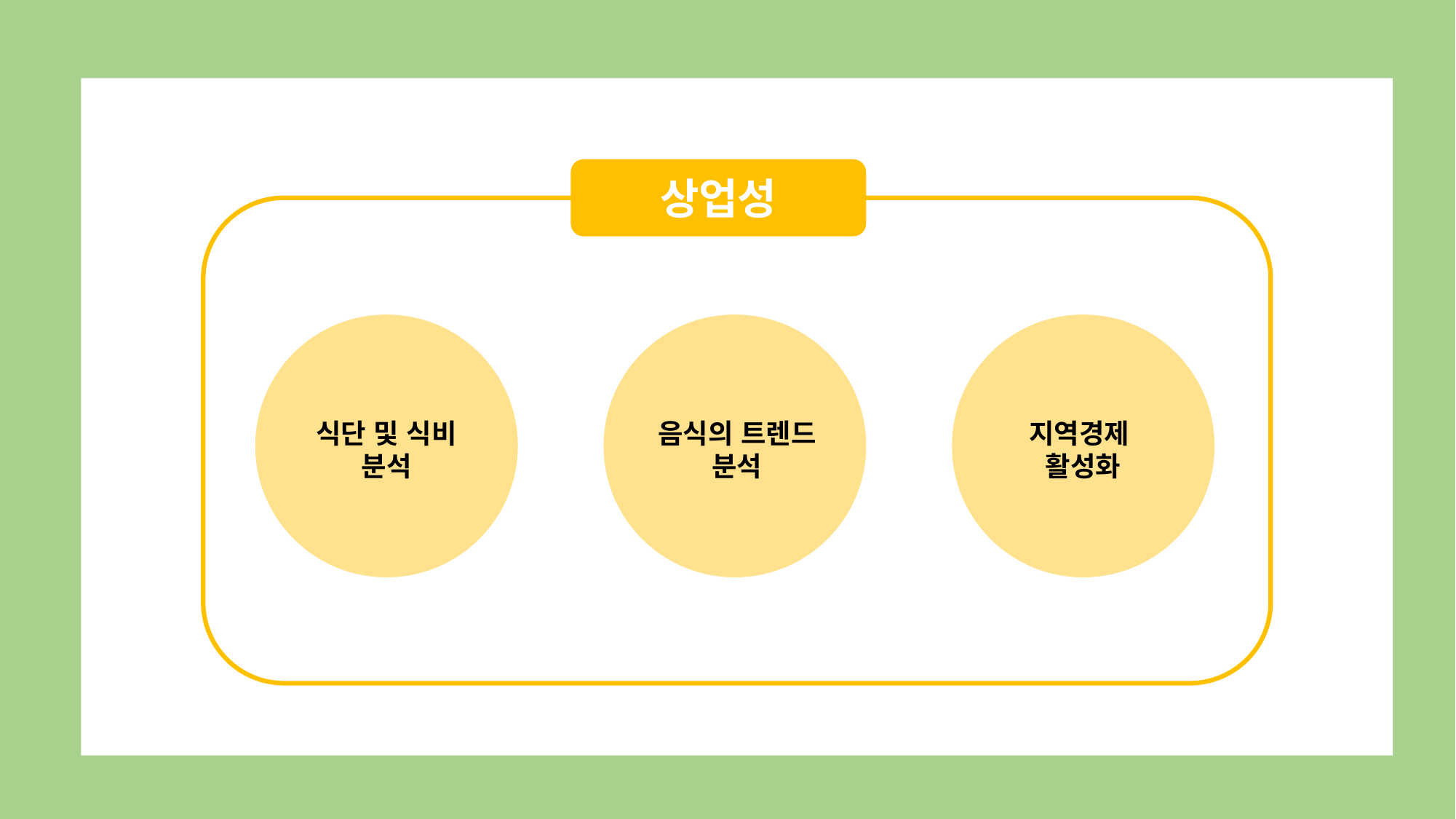

상업성

식단 및 식비
분석
음식의 트렌드 분석
지역경제
활성화